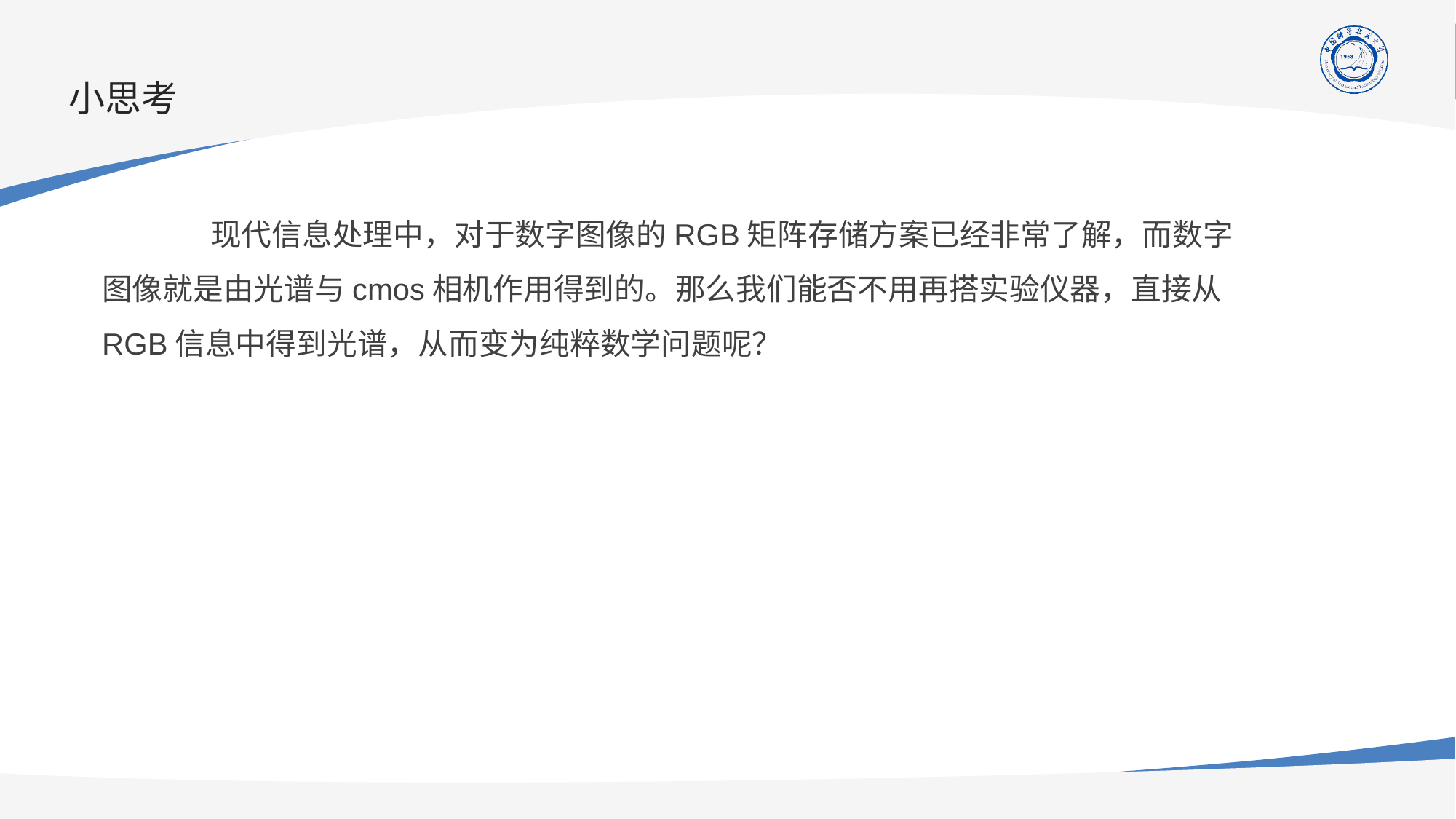

# 小思考
	现代信息处理中，对于数字图像的RGB矩阵存储方案已经非常了解，而数字图像就是由光谱与cmos相机作用得到的。那么我们能否不用再搭实验仪器，直接从RGB信息中得到光谱，从而变为纯粹数学问题呢？